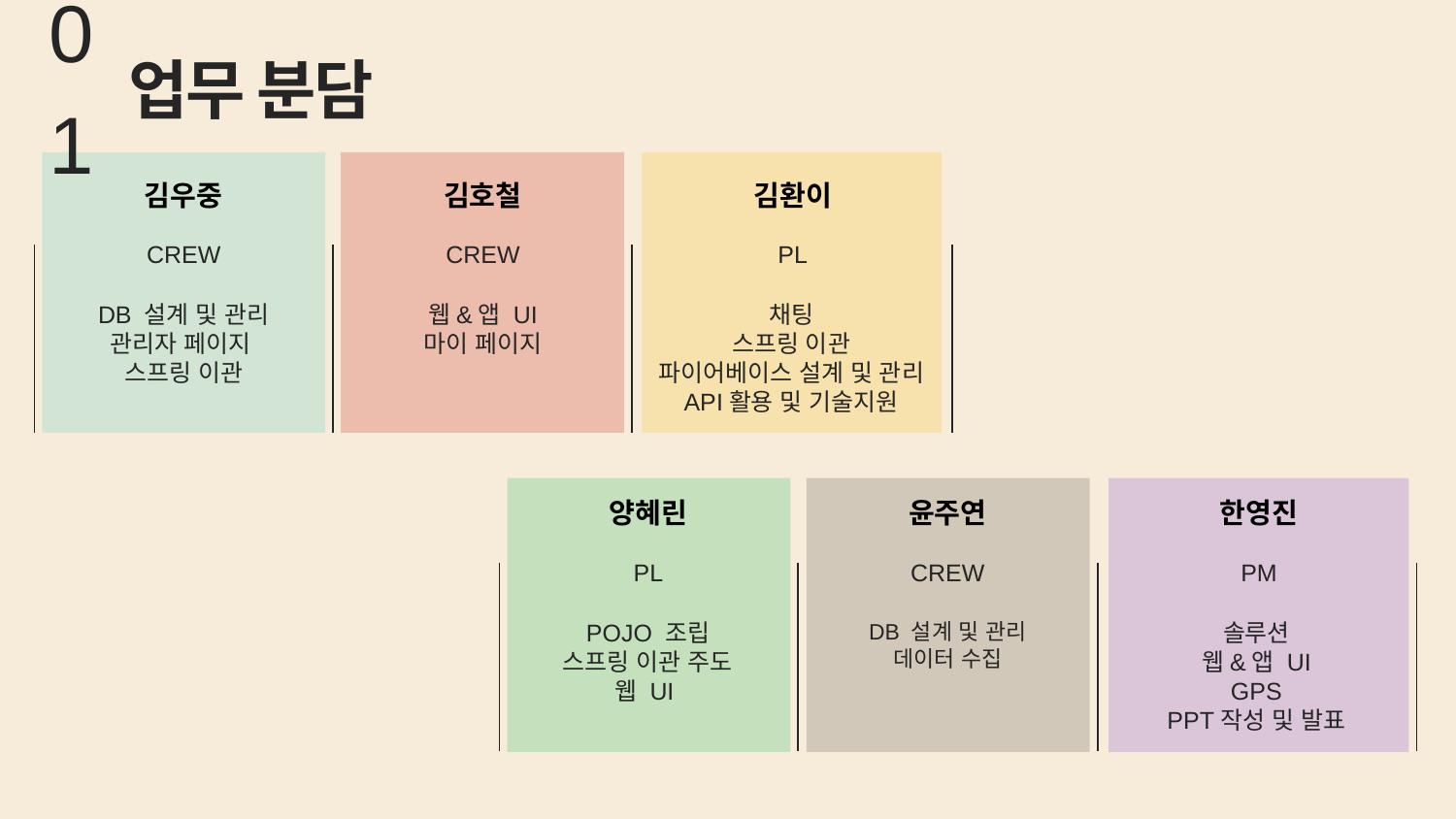

# 업무 분담
01

김우중
김호철
김환이
CREW
CREW
PL
DB 설계 및 관리
관리자 페이지
스프링 이관
웹&앱 UI
마이 페이지
채팅
스프링 이관
파이어베이스 설계 및 관리
API활용 및 기술지원

양혜린
윤주연
한영진
PL
CREW
PM
POJO 조립
스프링 이관 주도
웹 UI
DB 설계 및 관리
데이터 수집
솔루션
웹&앱 UI
GPS
PPT작성 및 발표